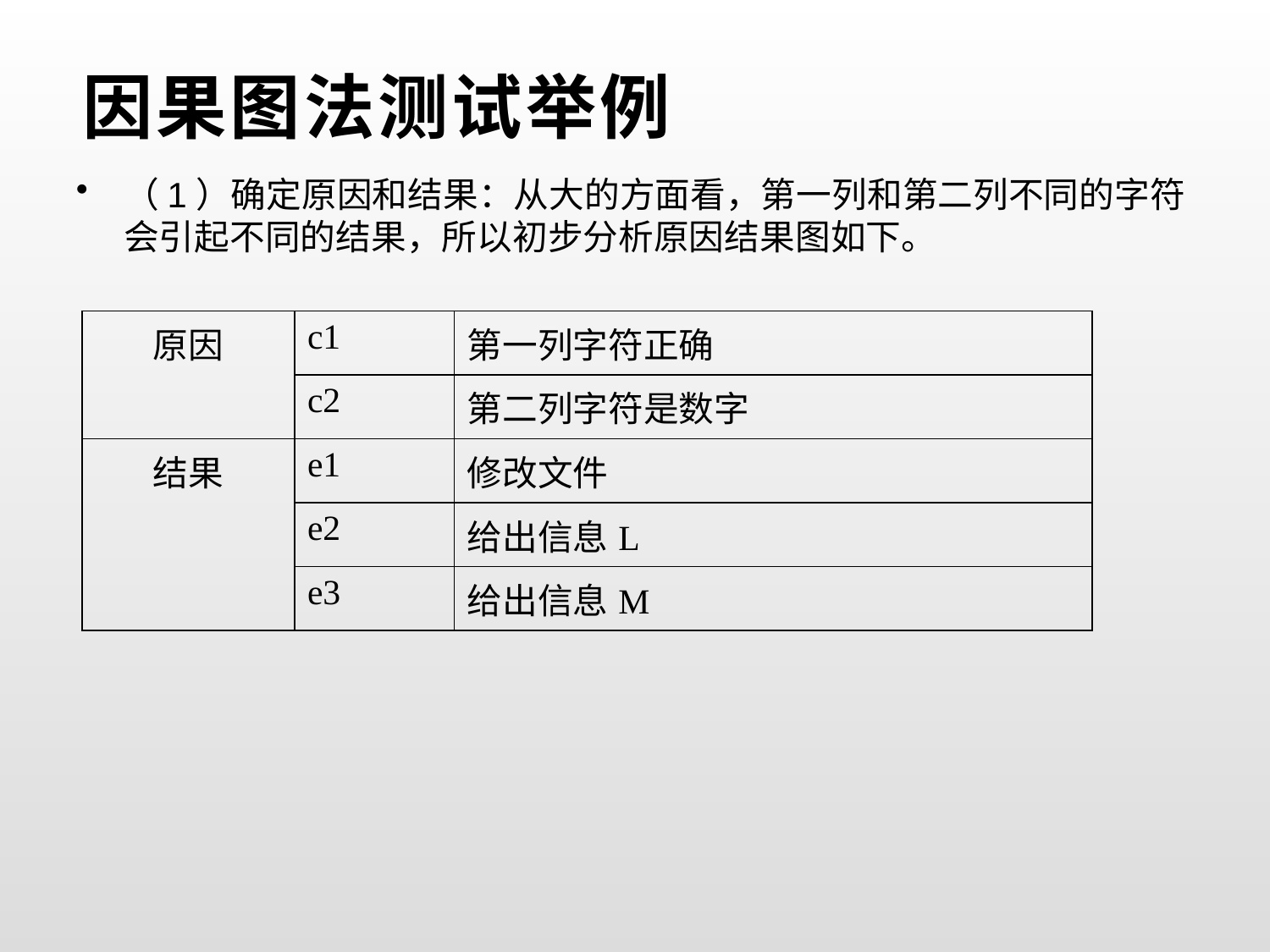

# 因果图法测试举例
（1）确定原因和结果：从大的方面看，第一列和第二列不同的字符会引起不同的结果，所以初步分析原因结果图如下。

| 原因 | c1 | 第一列字符正确 |
| --- | --- | --- |
|  | c2 | 第二列字符是数字 |
| 结果 | e1 | 修改文件 |
|  | e2 | 给出信息L |
|  | e3 | 给出信息M |